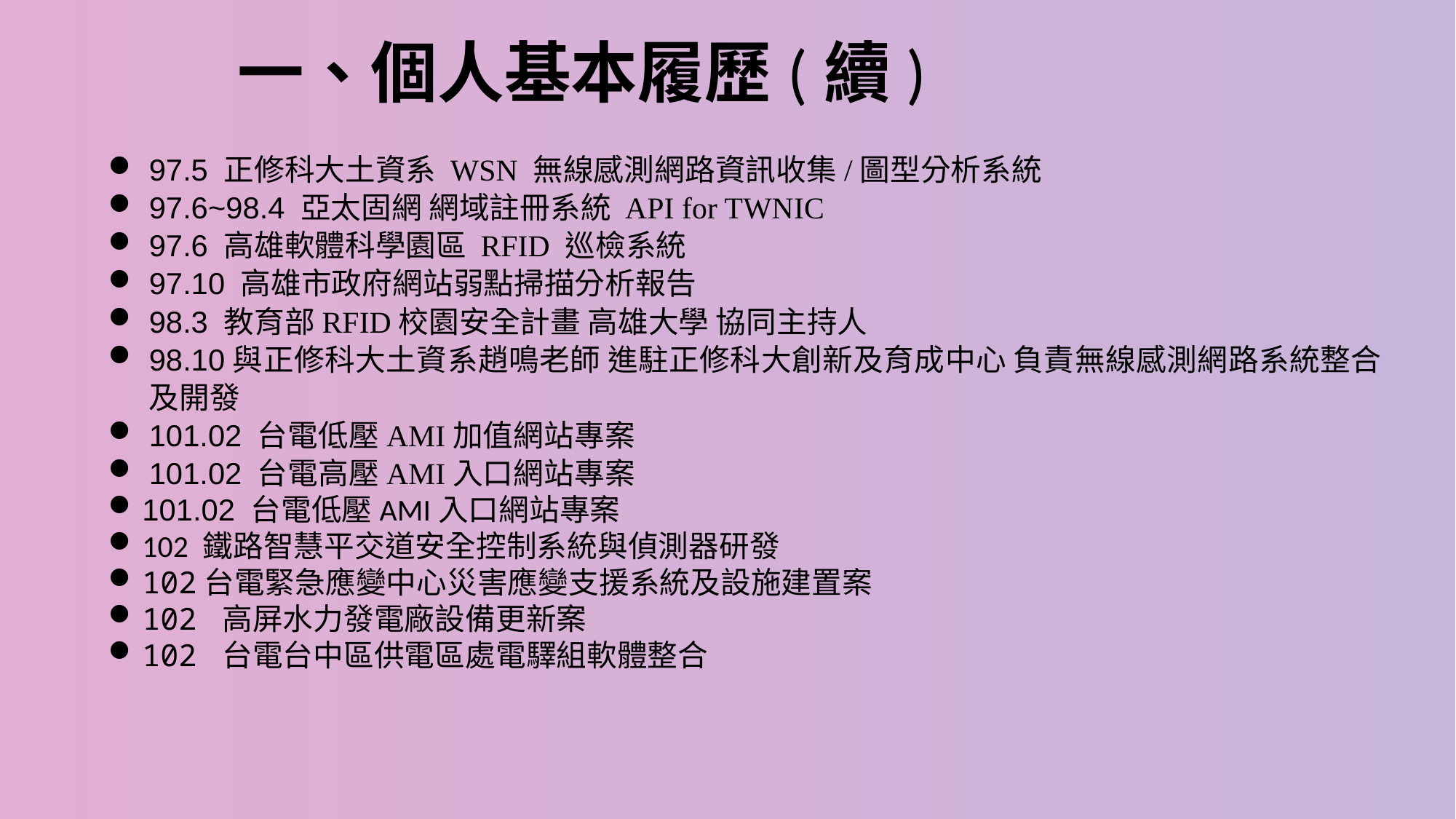

# 一、個人基本履歷(續)
97.5 正修科大土資系 WSN 無線感測網路資訊收集/圖型分析系統
97.6~98.4 亞太固網 網域註冊系統 API for TWNIC
97.6 高雄軟體科學園區 RFID 巡檢系統
97.10 高雄市政府網站弱點掃描分析報告
98.3 教育部RFID校園安全計畫 高雄大學 協同主持人
98.10與正修科大土資系趙鳴老師 進駐正修科大創新及育成中心 負責無線感測網路系統整合及開發
101.02 台電低壓AMI加值網站專案
101.02 台電高壓AMI入口網站專案
101.02 台電低壓AMI入口網站專案
102 鐵路智慧平交道安全控制系統與偵測器研發
102台電緊急應變中心災害應變支援系統及設施建置案
102 高屏水力發電廠設備更新案
102 台電台中區供電區處電驛組軟體整合